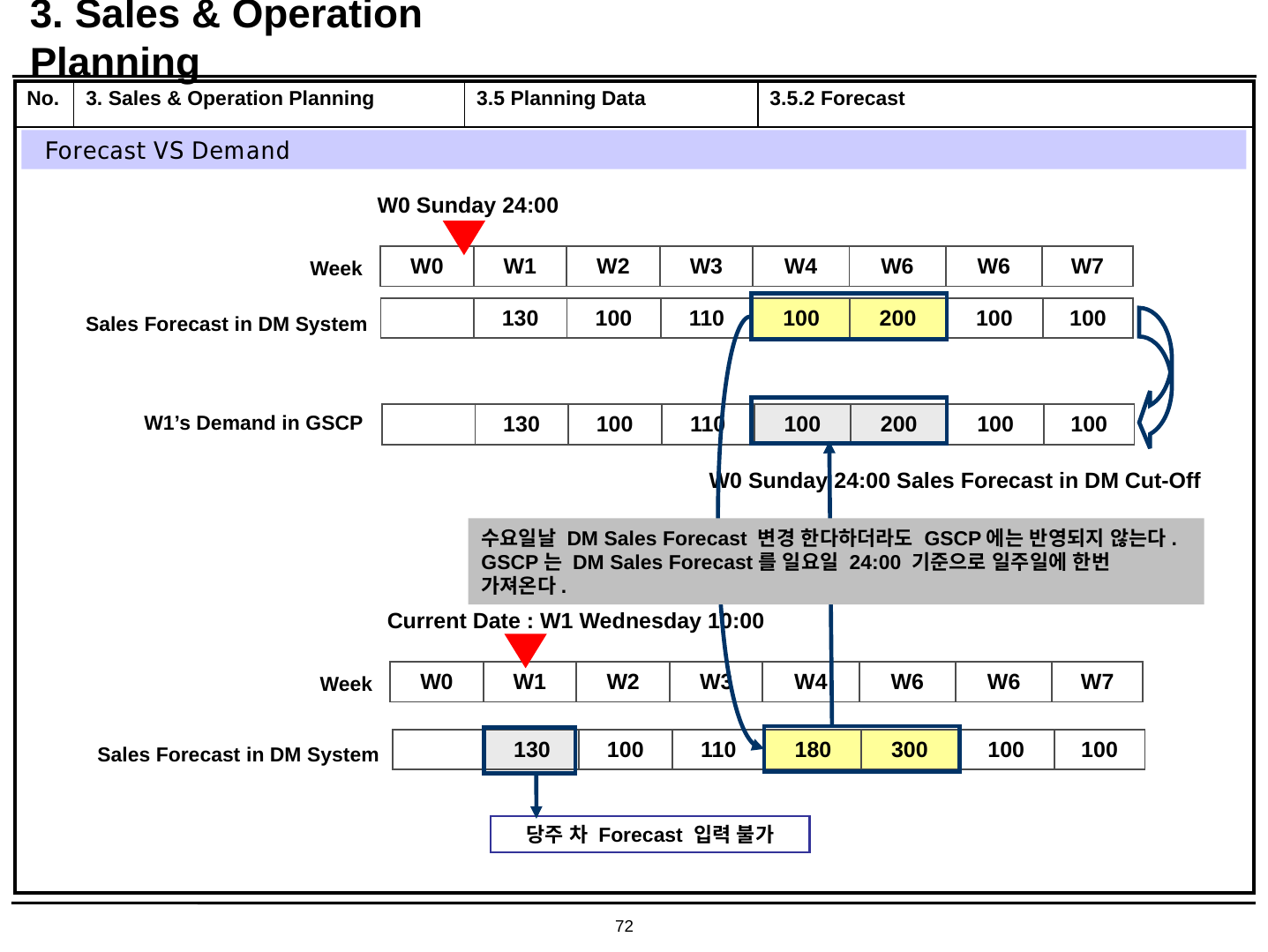

# 3. Sales & Operation Planning
| No. | 3. Sales & Operation Planning | 3.5 Planning Data | 3.5.2 Forecast |
| --- | --- | --- | --- |
|  |  |  |  |
Forecast VS Demand
W0 Sunday 24:00

| W0 | W1 | W2 | W3 | W4 | W6 | W6 | W7 |
| --- | --- | --- | --- | --- | --- | --- | --- |
Week

|  | 130 | 100 | 110 | 100 | 200 | 100 | 100 |
| --- | --- | --- | --- | --- | --- | --- | --- |
Sales Forecast in DM System

W1’s Demand in GSCP
|  | 130 | 100 | 110 | 100 | 200 | 100 | 100 |
| --- | --- | --- | --- | --- | --- | --- | --- |

W0 Sunday 24:00 Sales Forecast in DM Cut-Off
수요일날 DM Sales Forecast 변경 한다하더라도 GSCP에는 반영되지 않는다. GSCP는 DM Sales Forecast를 일요일 24:00 기준으로 일주일에 한번 가져온다.
Current Date : W1 Wednesday 10:00

| W0 | W1 | W2 | W3 | W4 | W6 | W6 | W7 |
| --- | --- | --- | --- | --- | --- | --- | --- |
Week

|  | 130 | 100 | 110 | 180 | 300 | 100 | 100 |
| --- | --- | --- | --- | --- | --- | --- | --- |
Sales Forecast in DM System

당주 차 Forecast 입력 불가
72